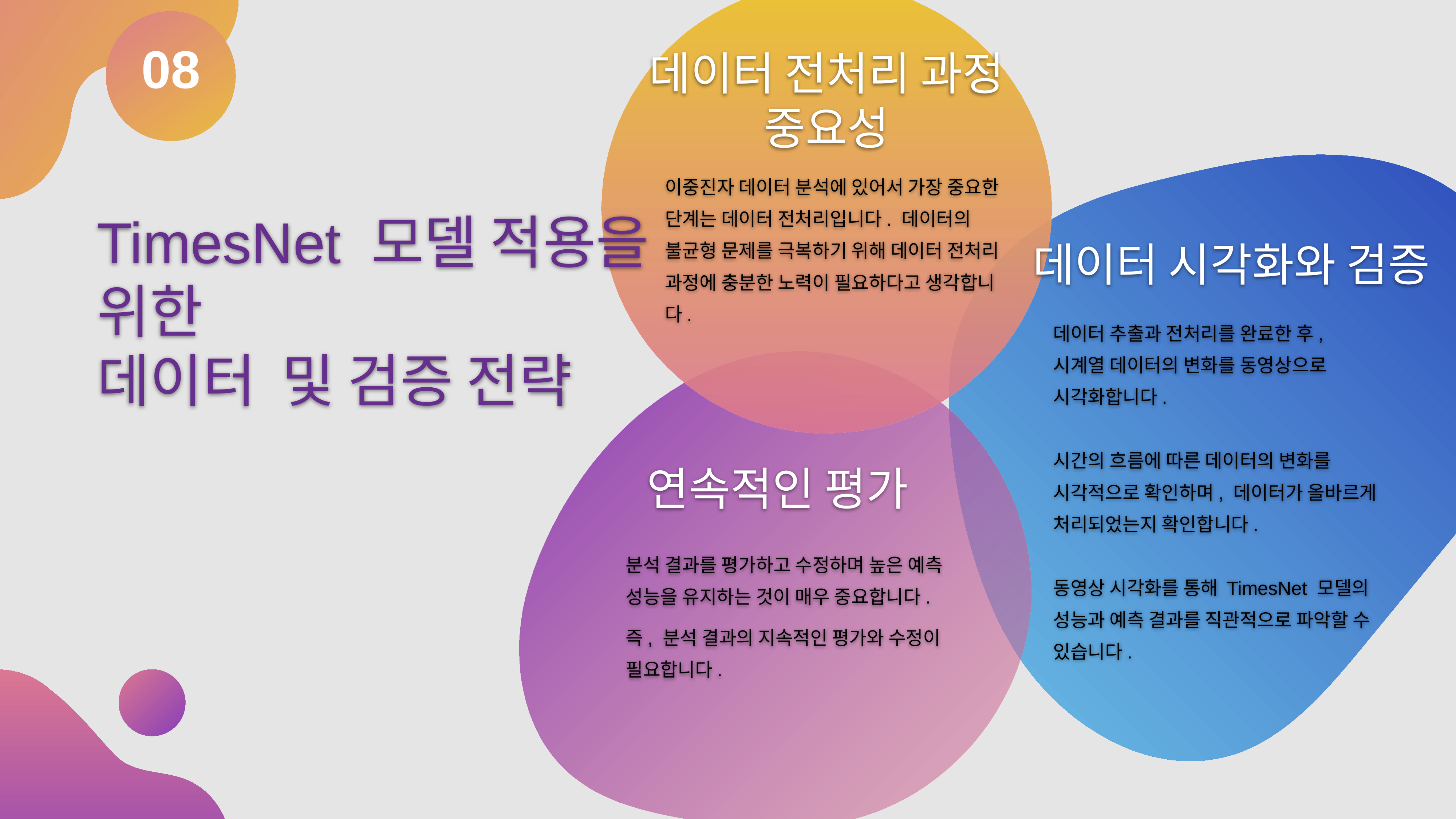

08
데이터 전처리 과정 중요성

이중진자 데이터 분석에 있어서 가장 중요한 단계는 데이터 전처리입니다. 데이터의 불균형 문제를 극복하기 위해 데이터 전처리 과정에 충분한 노력이 필요하다고 생각합니다.
TimesNet 모델 적용을 위한
데이터  및 검증 전략
데이터 시각화와 검증
데이터 추출과 전처리를 완료한 후, 시계열 데이터의 변화를 동영상으로 시각화합니다.

시간의 흐름에 따른 데이터의 변화를 시각적으로 확인하며, 데이터가 올바르게 처리되었는지 확인합니다.

동영상 시각화를 통해 TimesNet 모델의 성능과 예측 결과를 직관적으로 파악할 수 있습니다.

연속적인 평가
분석 결과를 평가하고 수정하며 높은 예측 성능을 유지하는 것이 매우 중요합니다.
즉, 분석 결과의 지속적인 평가와 수정이 필요합니다.